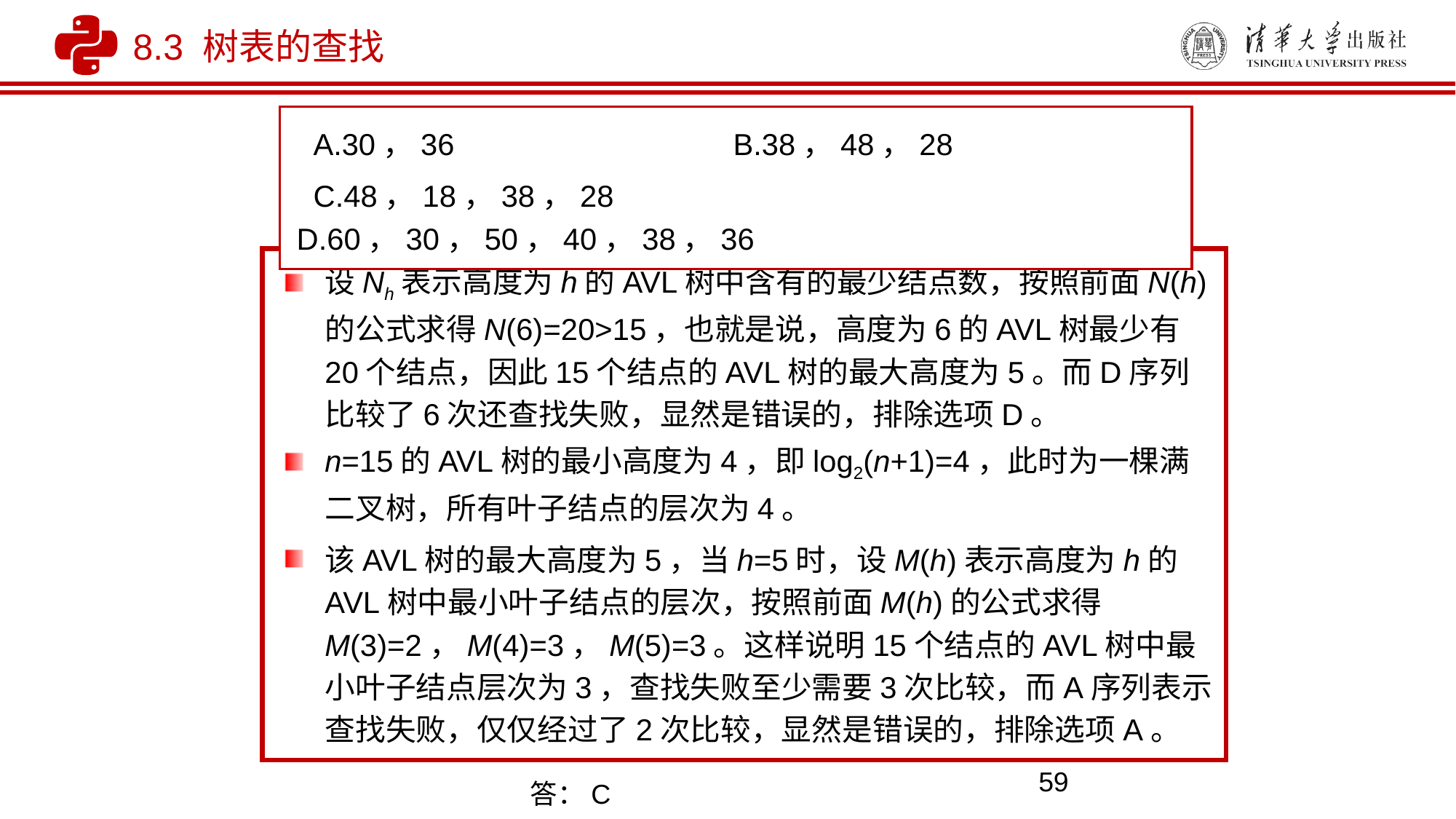

8.3 树表的查找
  A.30，36			B.38，48，28
  C.48，18，38，28		D.60，30，50，40，38，36
设Nh表示高度为h的AVL树中含有的最少结点数，按照前面N(h)的公式求得N(6)=20>15，也就是说，高度为6的AVL树最少有20个结点，因此15个结点的AVL树的最大高度为5。而D序列比较了6次还查找失败，显然是错误的，排除选项D。
n=15的AVL树的最小高度为4，即log2(n+1)=4，此时为一棵满二叉树，所有叶子结点的层次为4。
该AVL树的最大高度为5，当h=5时，设M(h)表示高度为h的AVL树中最小叶子结点的层次，按照前面M(h)的公式求得M(3)=2，M(4)=3，M(5)=3。这样说明15个结点的AVL树中最小叶子结点层次为3，查找失败至少需要3次比较，而A序列表示查找失败，仅仅经过了2次比较，显然是错误的，排除选项A。
59
答：C